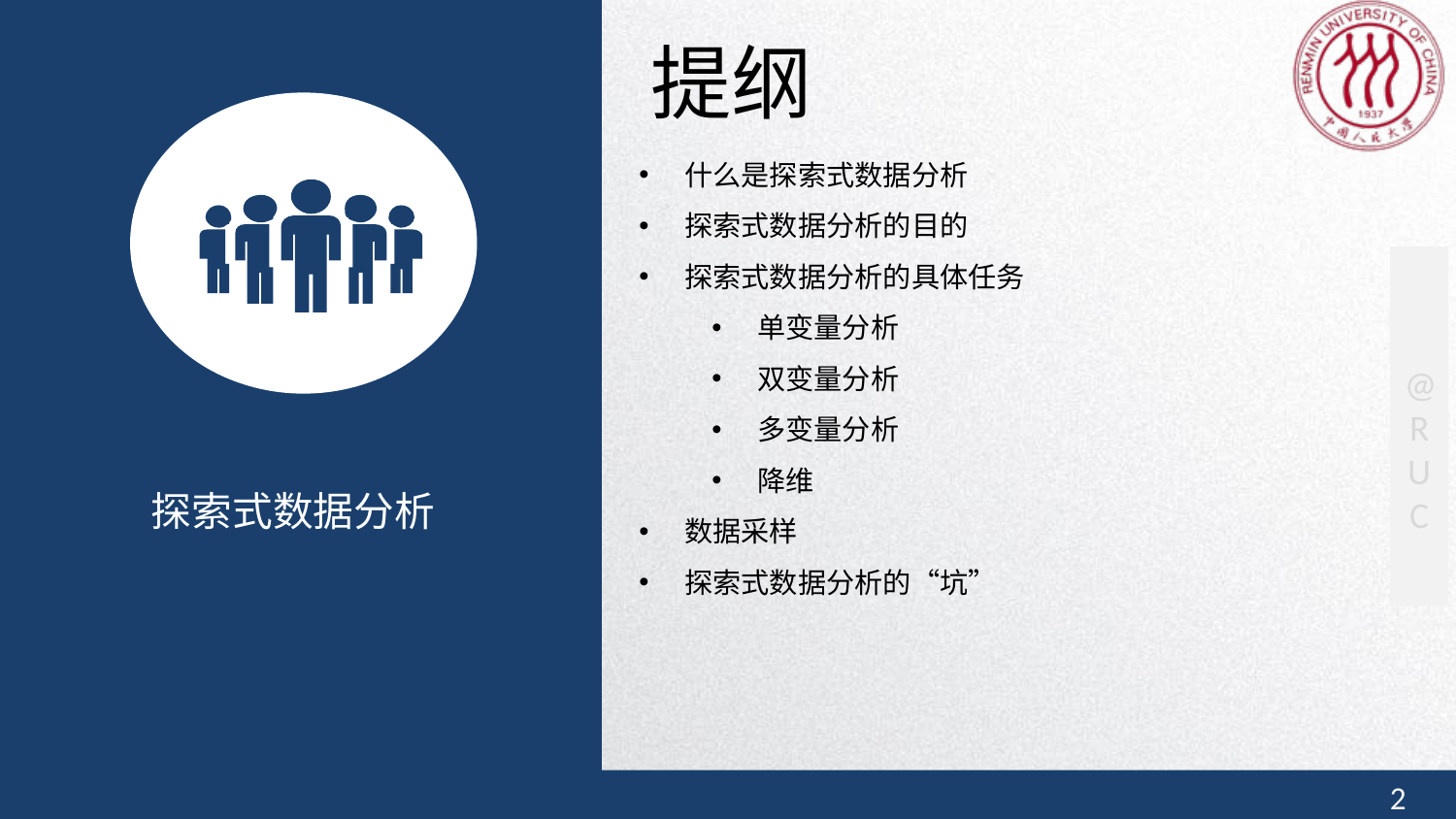

提纲

什么是探索式数据分析
探索式数据分析的目的
探索式数据分析的具体任务
单变量分析
双变量分析
多变量分析
降维
数据采样
探索式数据分析的“坑”
探索式数据分析